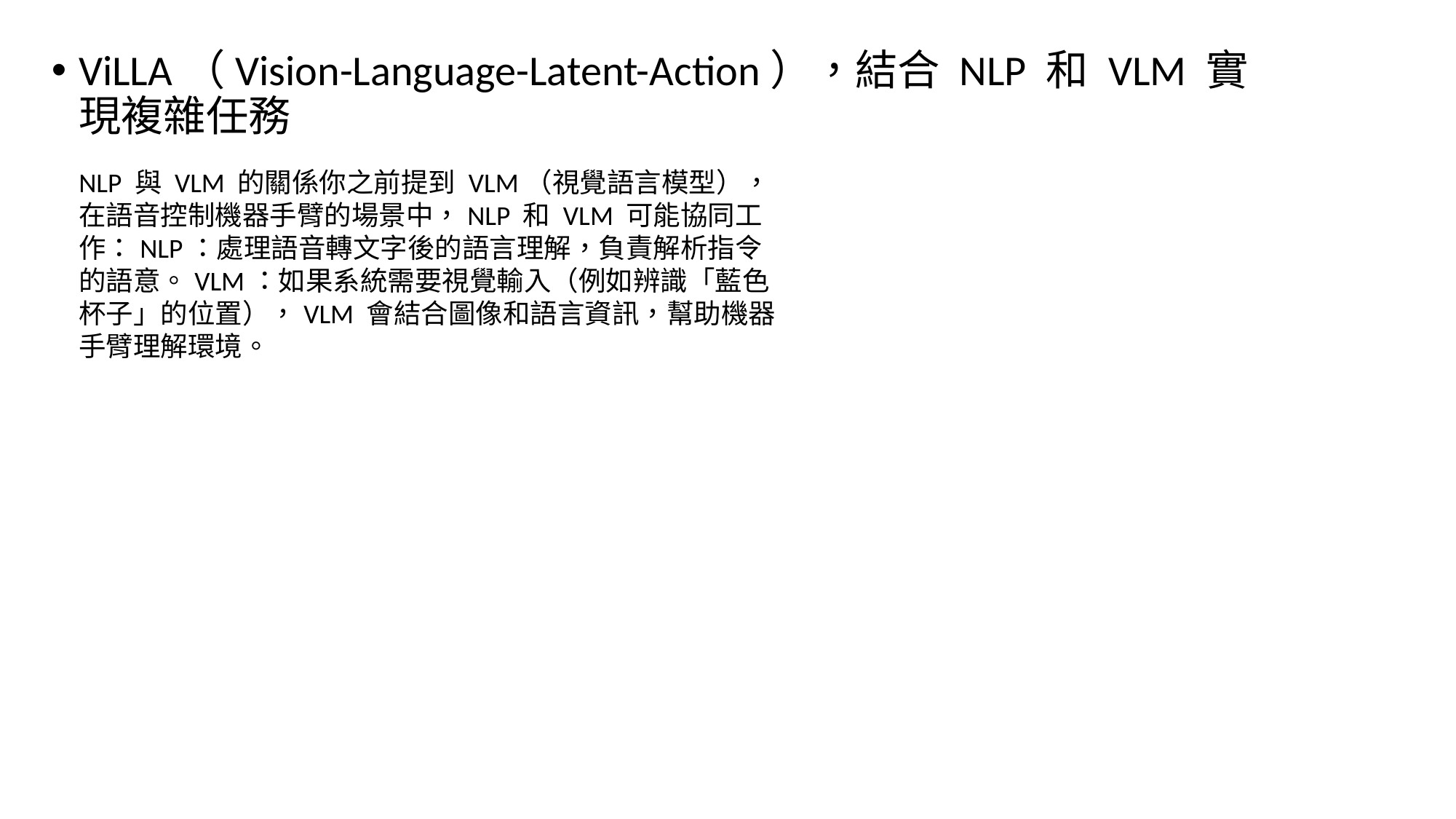

ViLLA（Vision-Language-Latent-Action），結合 NLP 和 VLM 實現複雜任務

NLP 與 VLM 的關係你之前提到 VLM（視覺語言模型），在語音控制機器手臂的場景中，NLP 和 VLM 可能協同工作：NLP：處理語音轉文字後的語言理解，負責解析指令的語意。VLM：如果系統需要視覺輸入（例如辨識「藍色杯子」的位置），VLM 會結合圖像和語言資訊，幫助機器手臂理解環境。